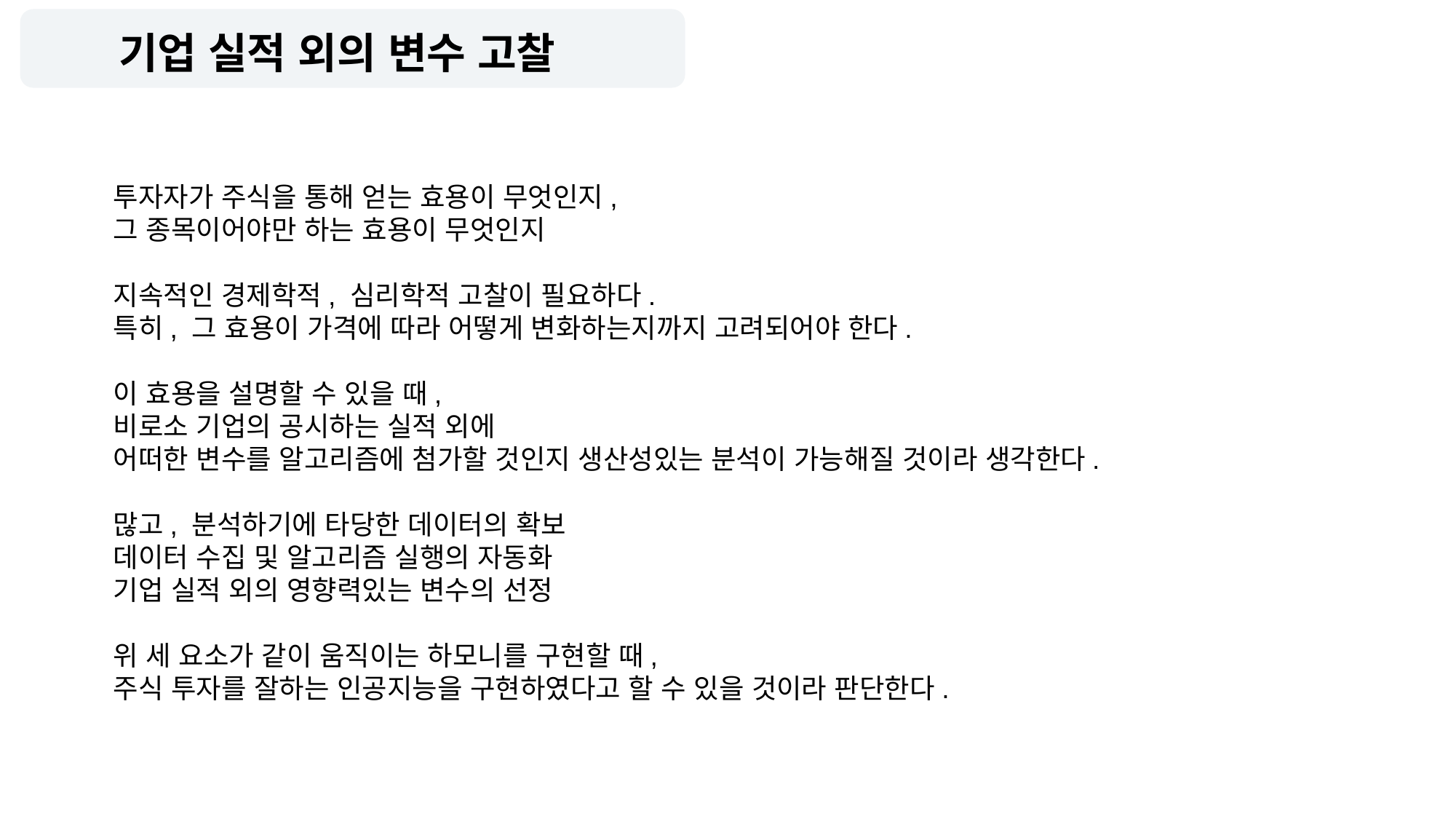

기업 실적 외의 변수 고찰
투자자가 주식을 통해 얻는 효용이 무엇인지,
그 종목이어야만 하는 효용이 무엇인지

지속적인 경제학적, 심리학적 고찰이 필요하다.
특히, 그 효용이 가격에 따라 어떻게 변화하는지까지 고려되어야 한다.

이 효용을 설명할 수 있을 때,
비로소 기업의 공시하는 실적 외에
어떠한 변수를 알고리즘에 첨가할 것인지 생산성있는 분석이 가능해질 것이라 생각한다.

많고, 분석하기에 타당한 데이터의 확보
데이터 수집 및 알고리즘 실행의 자동화
기업 실적 외의 영향력있는 변수의 선정

위 세 요소가 같이 움직이는 하모니를 구현할 때,
주식 투자를 잘하는 인공지능을 구현하였다고 할 수 있을 것이라 판단한다.